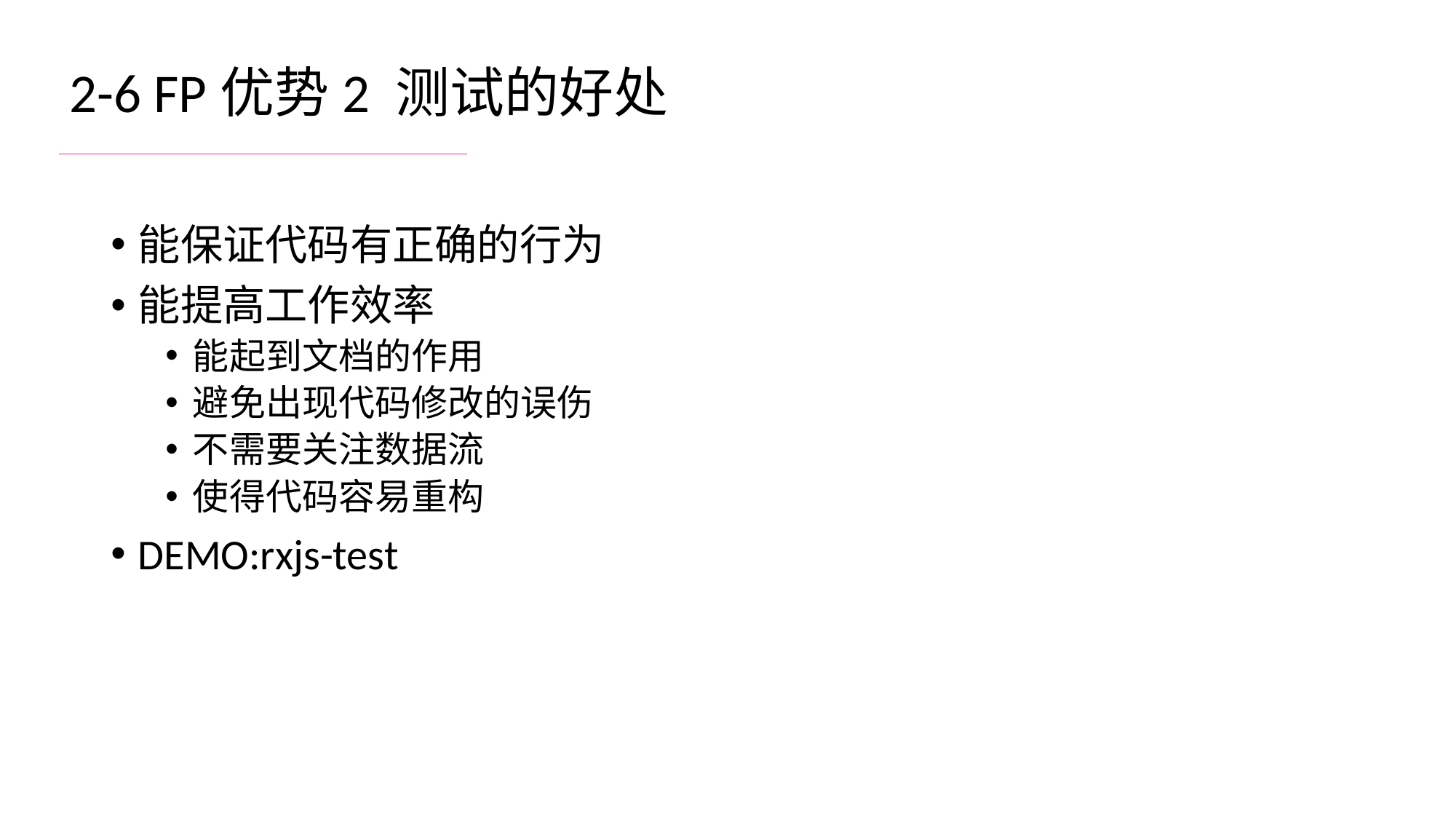

2-6 FP优势2 测试的好处
能保证代码有正确的行为
能提高工作效率
能起到文档的作用
避免出现代码修改的误伤
不需要关注数据流
使得代码容易重构
DEMO:rxjs-test